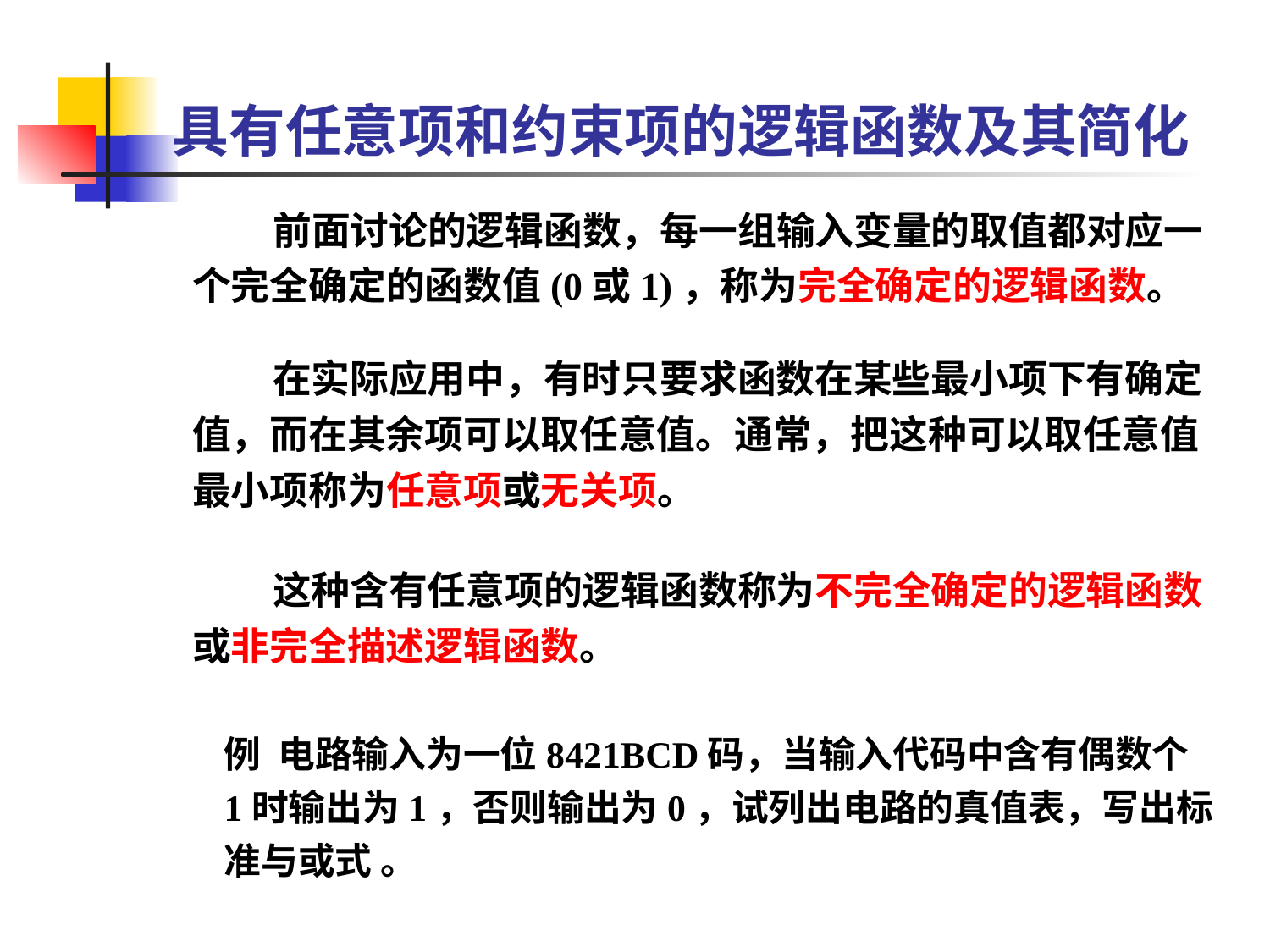

# 具有任意项和约束项的逻辑函数及其简化
        前面讨论的逻辑函数，每一组输入变量的取值都对应一个完全确定的函数值(0或1)，称为完全确定的逻辑函数。
        在实际应用中，有时只要求函数在某些最小项下有确定值，而在其余项可以取任意值。通常，把这种可以取任意值最小项称为任意项或无关项。
        这种含有任意项的逻辑函数称为不完全确定的逻辑函数或非完全描述逻辑函数。
例  电路输入为一位8421BCD码，当输入代码中含有偶数个1时输出为1，否则输出为0，试列出电路的真值表，写出标准与或式 。